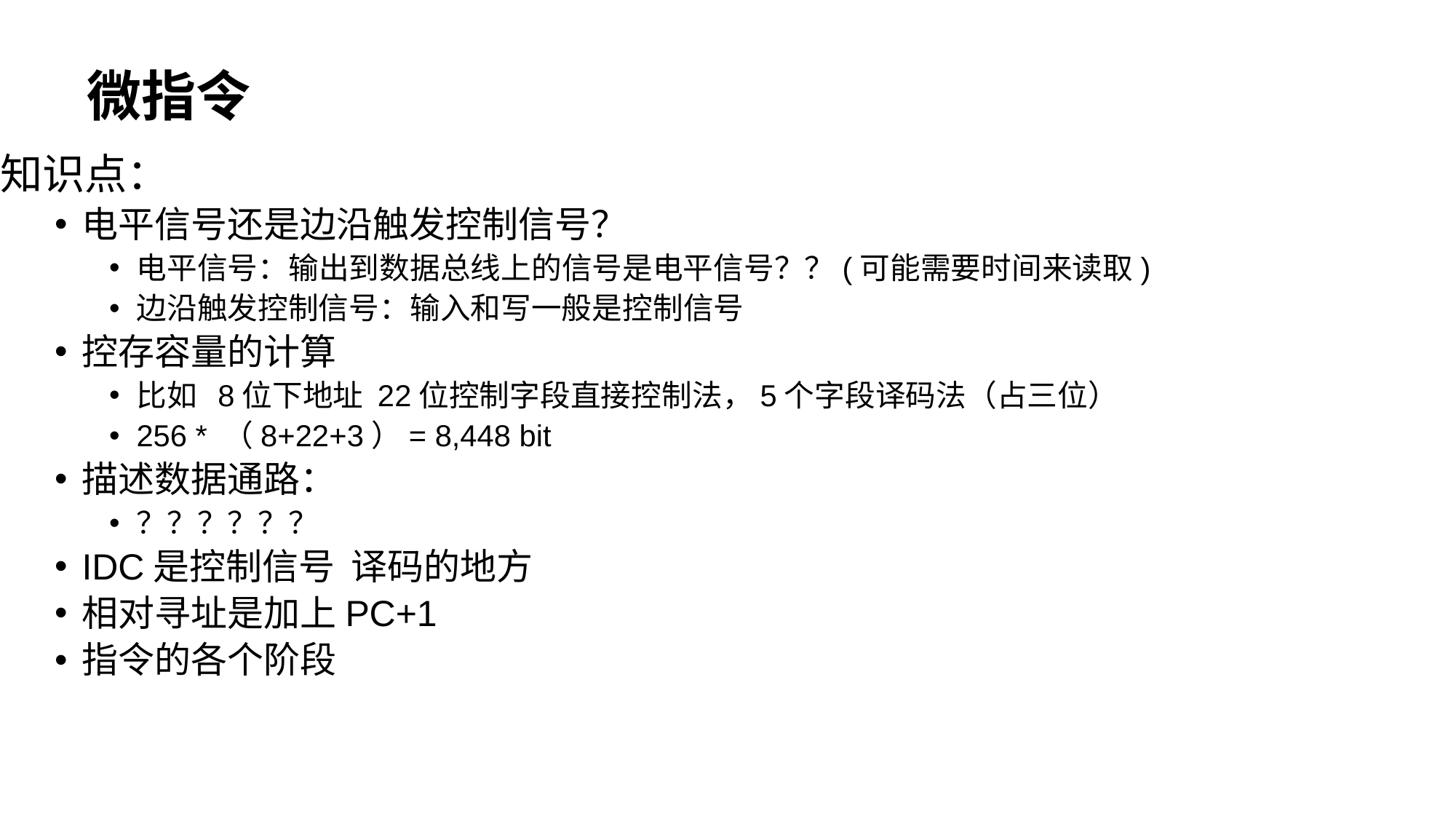

微指令
知识点：
电平信号还是边沿触发控制信号？
电平信号：输出到数据总线上的信号是电平信号？？(可能需要时间来读取)
边沿触发控制信号：输入和写一般是控制信号
控存容量的计算
比如  8位下地址 22位控制字段直接控制法，5个字段译码法（占三位）
256 * （8+22+3）= 8,448 bit
描述数据通路：
？？？？？？
IDC是控制信号  译码的地方
相对寻址是加上PC+1
指令的各个阶段